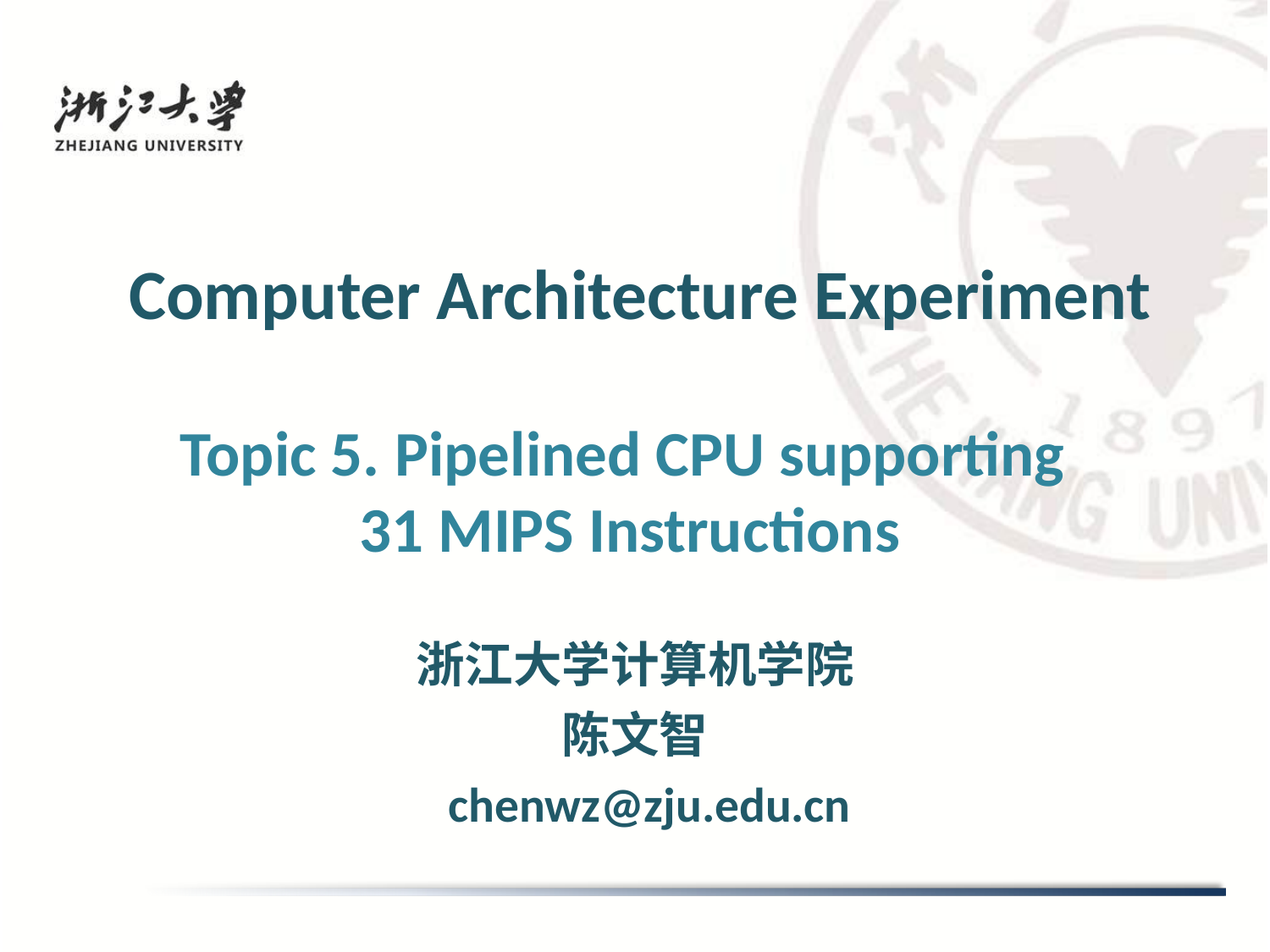

# Computer Architecture Experiment
Topic 5. Pipelined CPU supporting
31 MIPS Instructions
浙江大学计算机学院
陈文智
 chenwz@zju.edu.cn